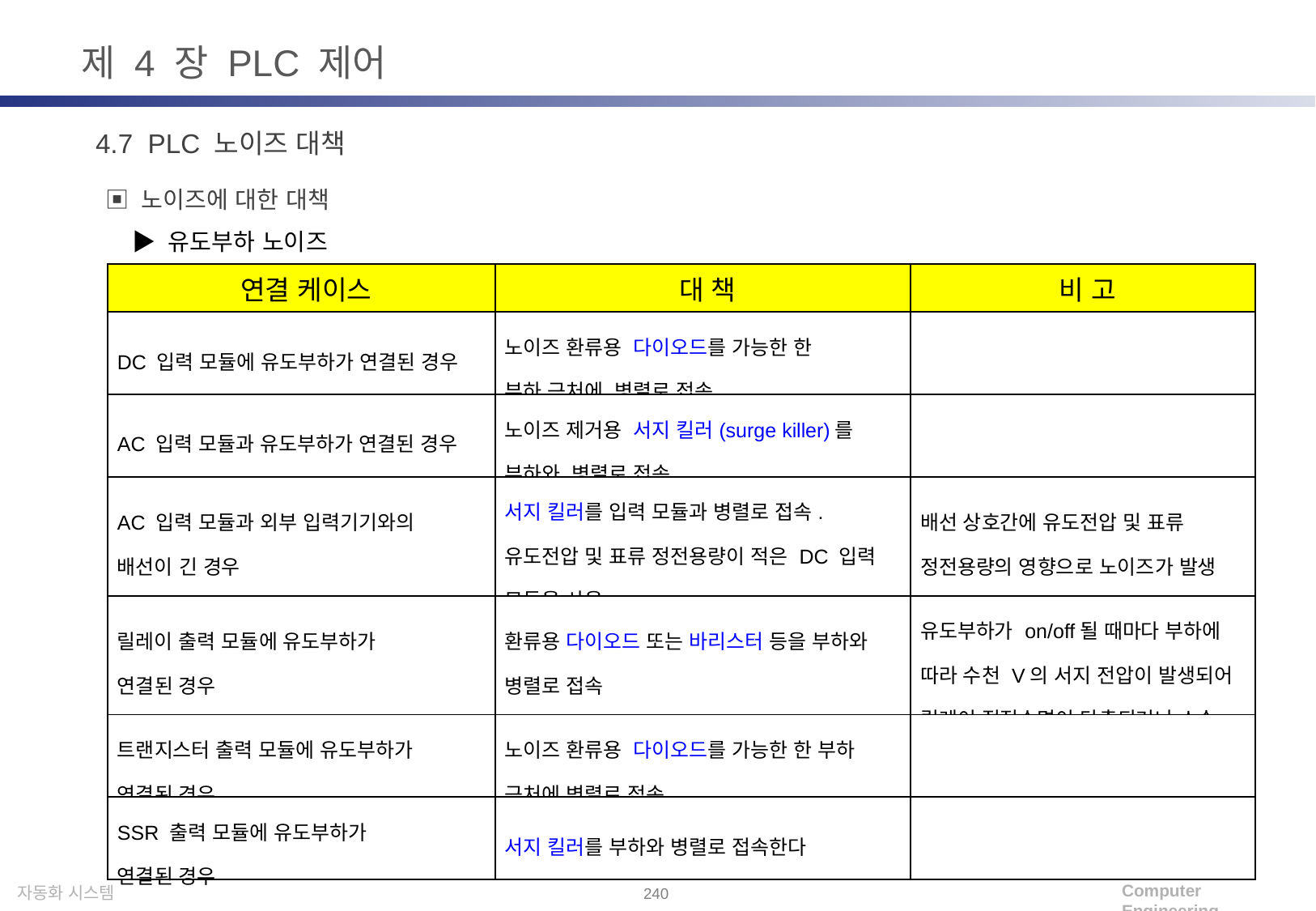

제 4 장 PLC 제어
4.7  PLC 노이즈 대책
▣ 노이즈에 대한 대책
    ▶ 유도부하 노이즈
| 연결 케이스 | 대 책 | 비 고 |
| --- | --- | --- |
| DC 입력 모듈에 유도부하가 연결된 경우 | 노이즈 환류용 다이오드를 가능한 한 부하 근처에 병렬로 접속 |  |
| AC 입력 모듈과 유도부하가 연결된 경우 | 노이즈 제거용 서지 킬러(surge killer)를 부하와 병렬로 접속 |  |
| AC 입력 모듈과 외부 입력기기와의 배선이 긴 경우 | 서지 킬러를 입력 모듈과 병렬로 접속. 유도전압 및 표류 정전용량이 적은 DC 입력 모듈을 사용. | 배선 상호간에 유도전압 및 표류 정전용량의 영향으로 노이즈가 발생 |
| 릴레이 출력 모듈에 유도부하가 연결된 경우 | 환류용 다이오드 또는 바리스터 등을 부하와 병렬로 접속 | 유도부하가 on/off될 때마다 부하에 따라 수천 V의 서지 전압이 발생되어 릴레이 접점수명이 단축되거나 소손 |
| 트랜지스터 출력 모듈에 유도부하가 연결된 경우 | 노이즈 환류용 다이오드를 가능한 한 부하 근처에 병렬로 접속 |  |
| SSR 출력 모듈에 유도부하가 연결된 경우 | 서지 킬러를 부하와 병렬로 접속한다 |  |